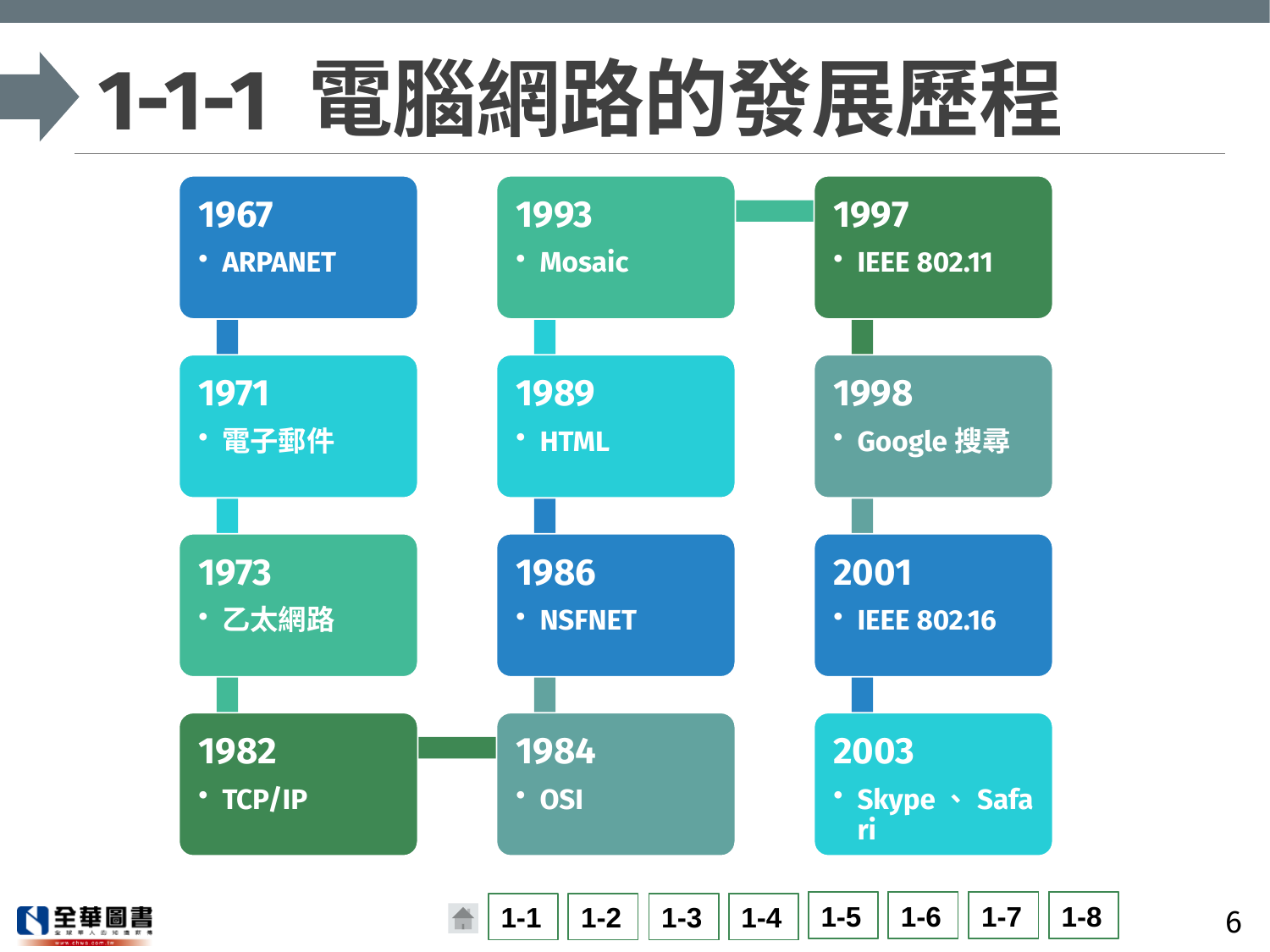

# 1-1-1 電腦網路的發展歷程
1967
ARPANET
1971
電子郵件
1973
乙太網路
1982
TCP/IP
1984
OSI
1986
NSFNET
1989
HTML
1993
Mosaic
1997
IEEE 802.11
1998
Google搜尋
2001
IEEE 802.16
2003
Skype、Safari
6